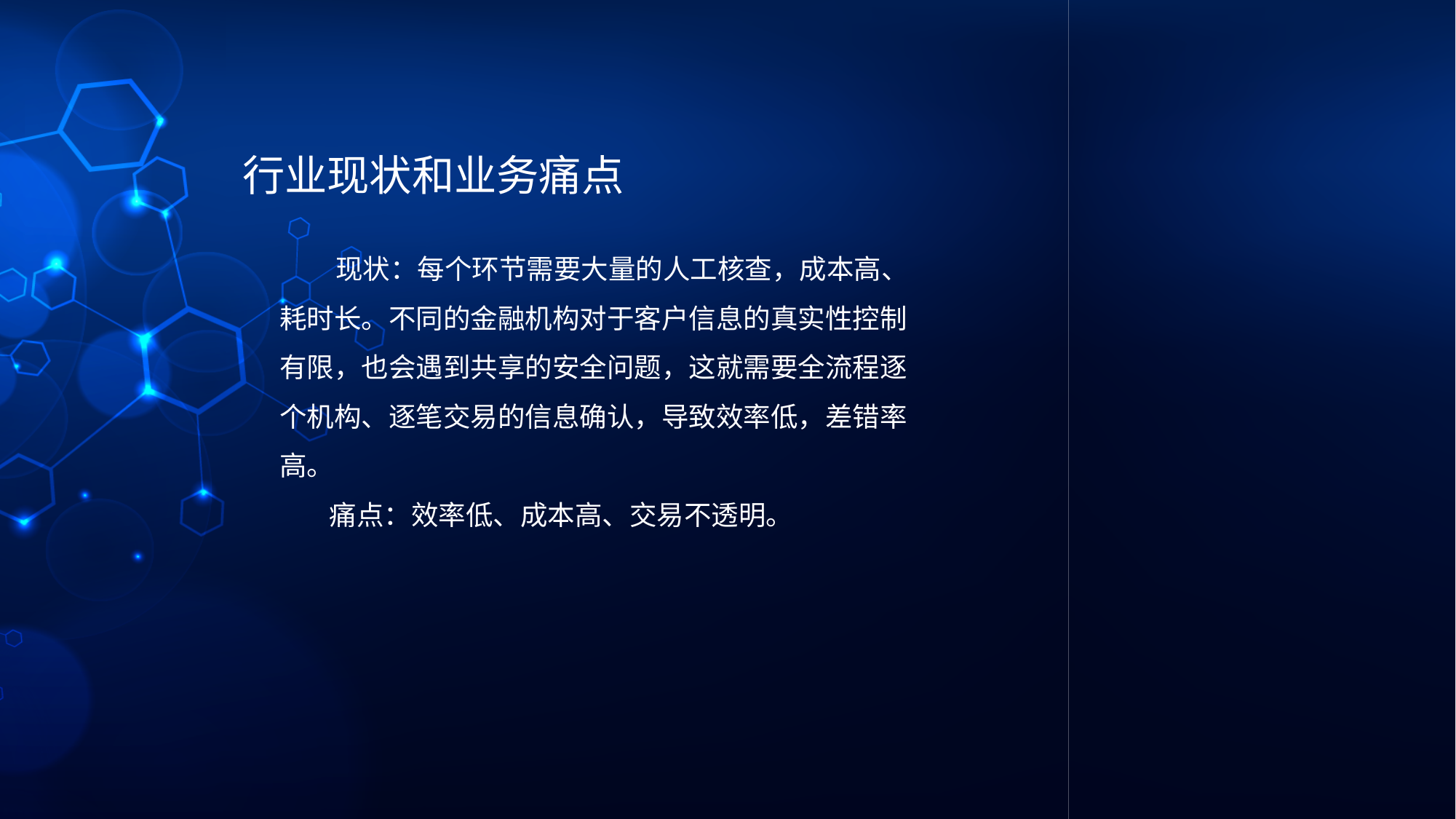

行业现状和业务痛点
        现状：每个环节需要大量的人工核查，成本高、耗时长。不同的金融机构对于客户信息的真实性控制有限，也会遇到共享的安全问题，这就需要全流程逐个机构、逐笔交易的信息确认，导致效率低，差错率高。
       痛点：效率低、成本高、交易不透明。